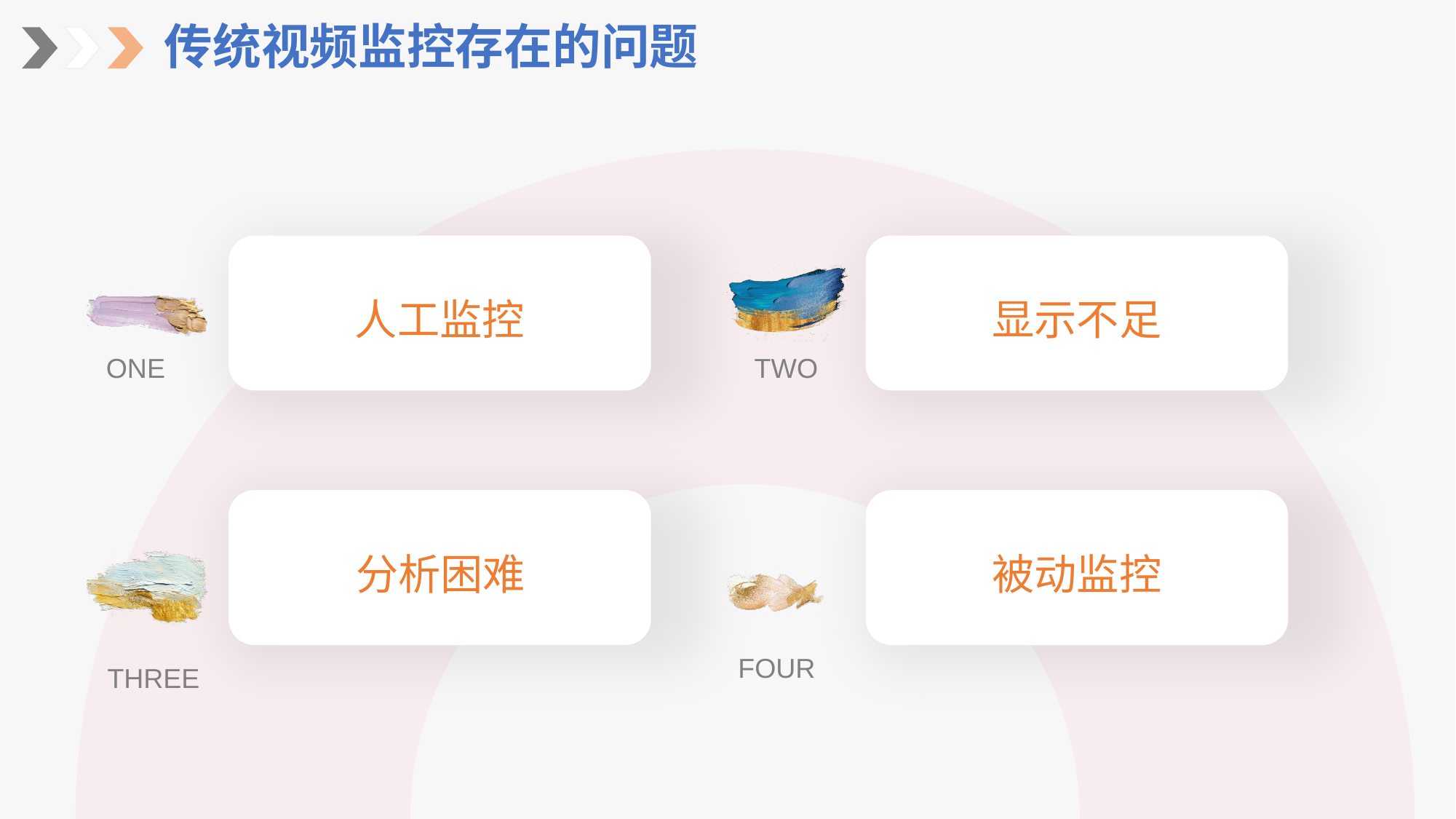

传统视频监控存在的问题

显示不足
TWO
人工监控

ONE
	分析困难

THREE
被动监控

FOUR